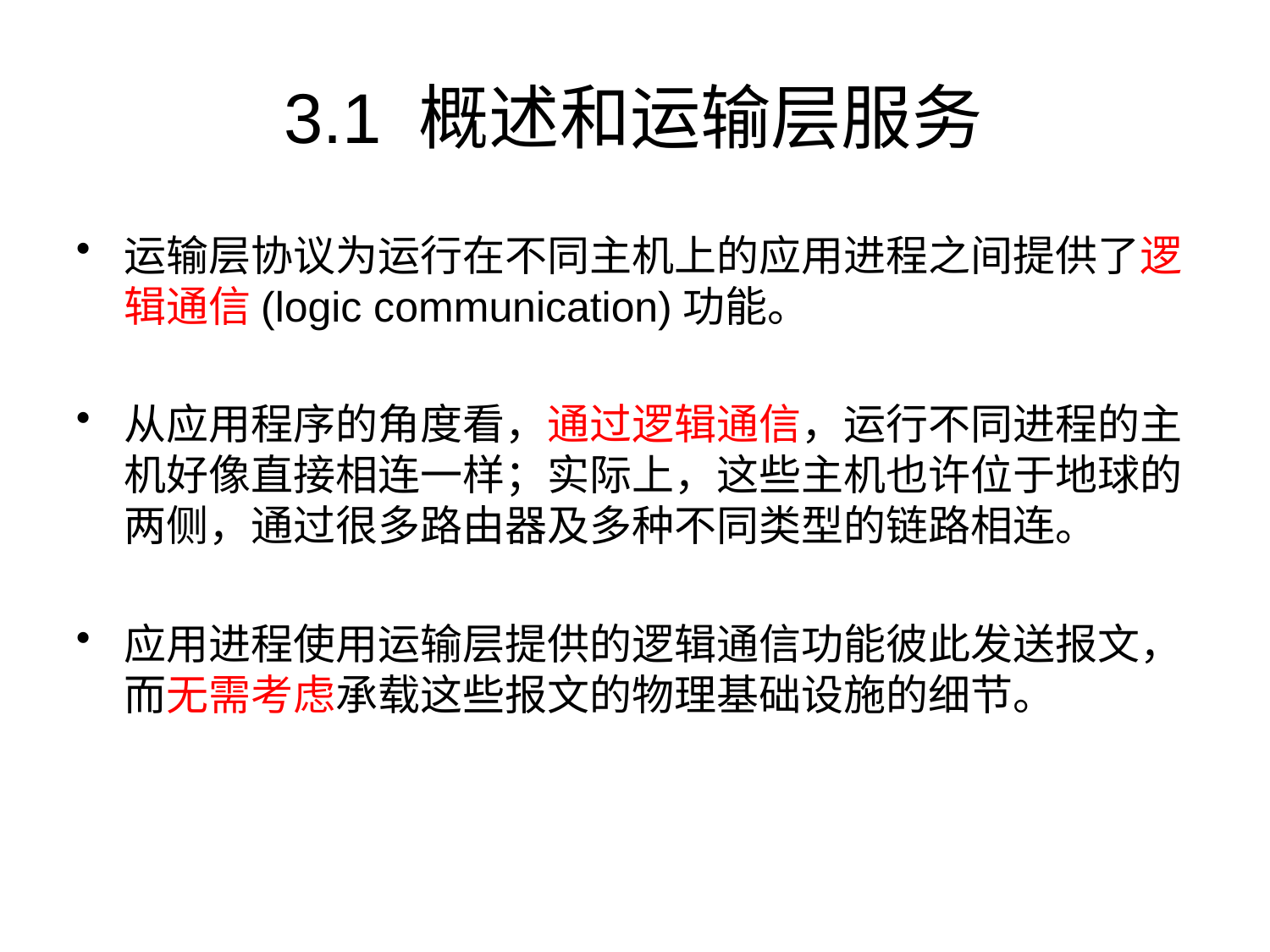

# 3.1 概述和运输层服务
运输层协议为运行在不同主机上的应用进程之间提供了逻辑通信(logic communication)功能。

从应用程序的角度看，通过逻辑通信，运行不同进程的主机好像直接相连一样；实际上，这些主机也许位于地球的两侧，通过很多路由器及多种不同类型的链路相连。

应用进程使用运输层提供的逻辑通信功能彼此发送报文，而无需考虑承载这些报文的物理基础设施的细节。